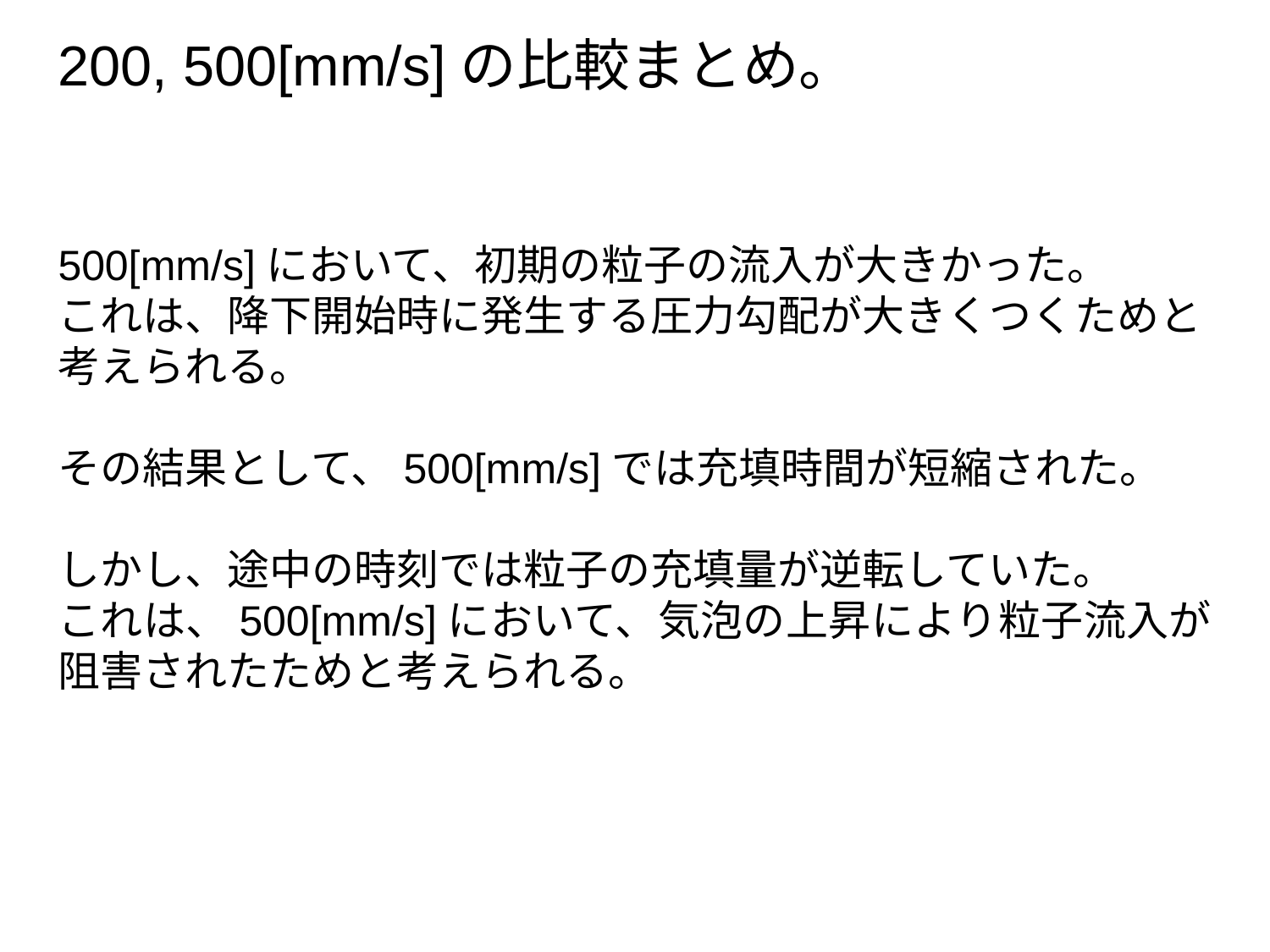

200, 500[mm/s]の比較まとめ。
500[mm/s]において、初期の粒子の流入が大きかった。
これは、降下開始時に発生する圧力勾配が大きくつくためと考えられる。

その結果として、500[mm/s]では充填時間が短縮された。

しかし、途中の時刻では粒子の充填量が逆転していた。
これは、500[mm/s]において、気泡の上昇により粒子流入が阻害されたためと考えられる。